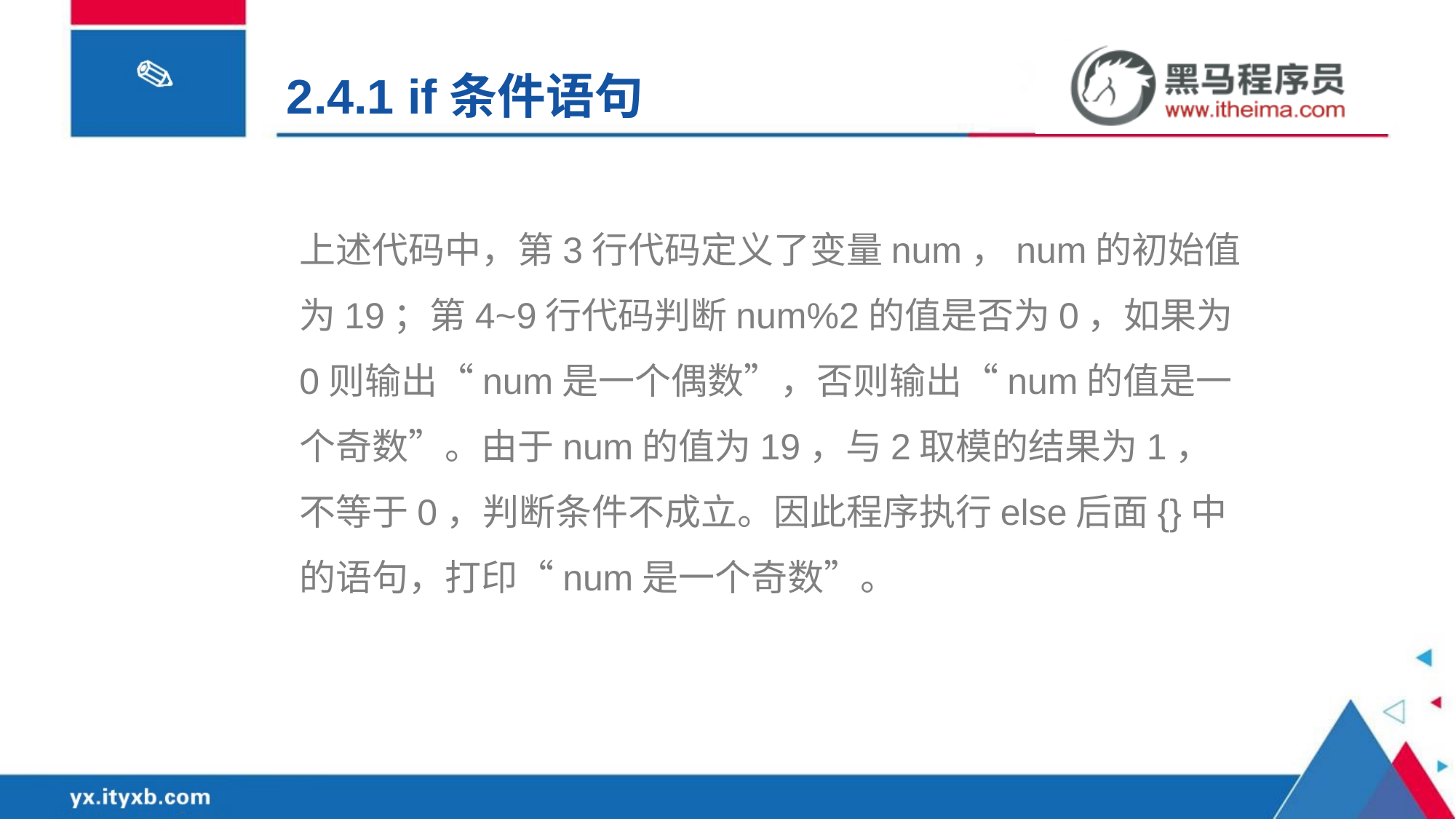

2.4.1 if条件语句

上述代码中，第3行代码定义了变量num，num的初始值为19；第4~9行代码判断num%2的值是否为0，如果为0则输出“num是一个偶数”，否则输出“num的值是一个奇数”。由于num的值为19，与2取模的结果为1，不等于0，判断条件不成立。因此程序执行else后面{}中的语句，打印“num是一个奇数”。